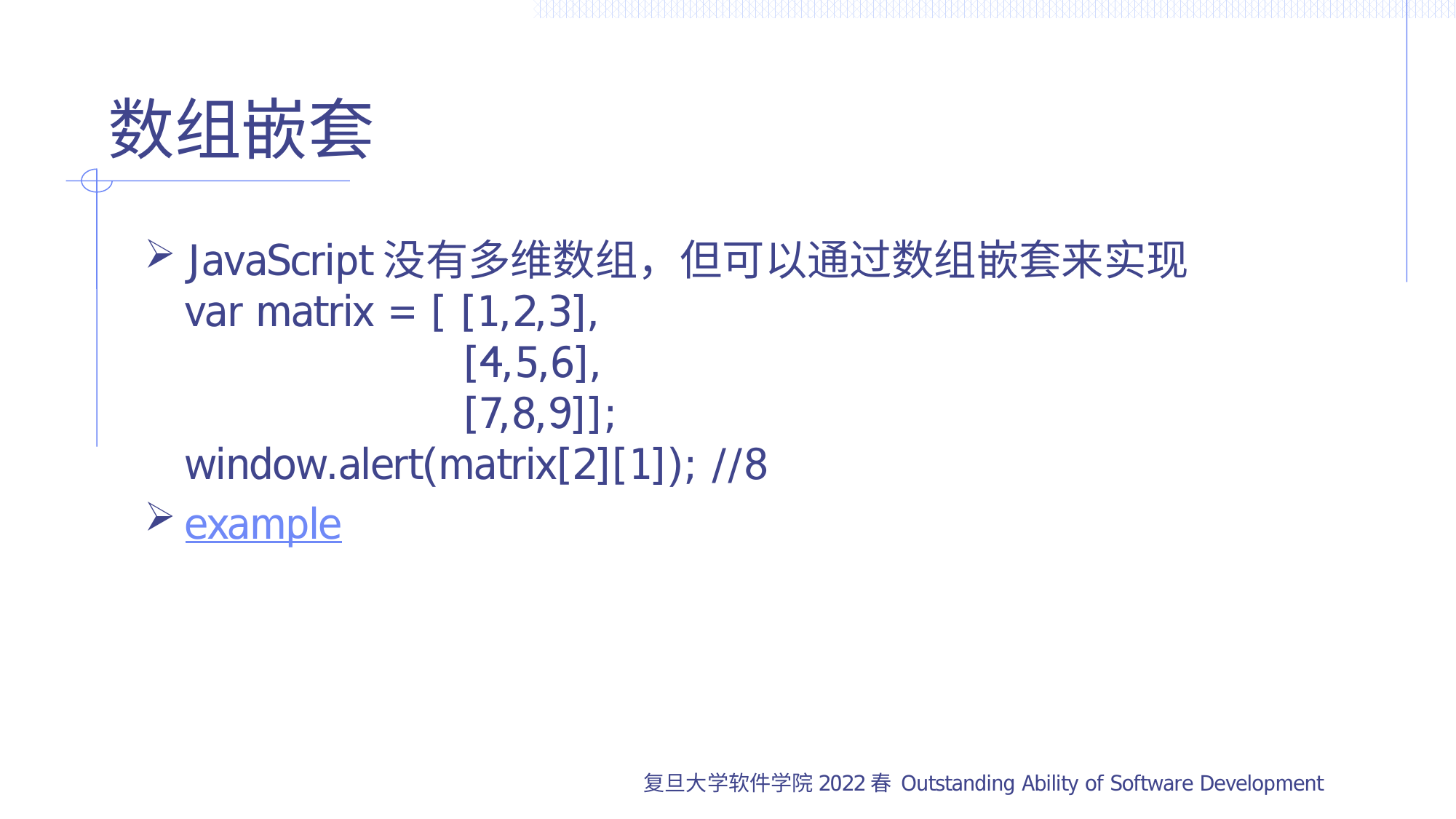

# 数组嵌套
JavaScript没有多维数组，但可以通过数组嵌套来实现
var matrix = [ [1,2,3],
                     [4,5,6],
                     [7,8,9]];
window.alert(matrix[2][1]); //8
example